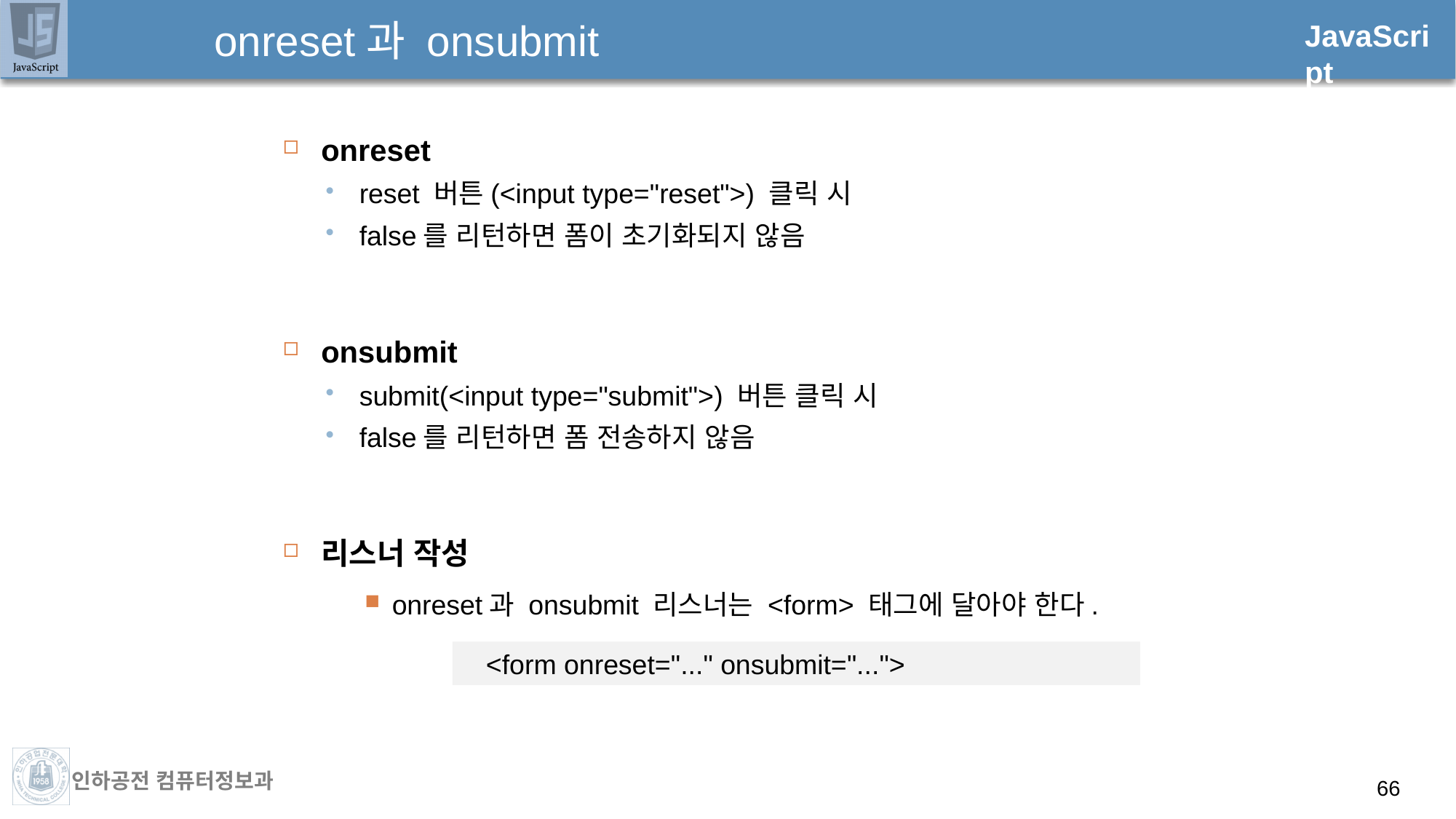

# onreset과 onsubmit
onreset
reset 버튼(<input type="reset">) 클릭 시
false를 리턴하면 폼이 초기화되지 않음

onsubmit
submit(<input type="submit">) 버튼 클릭 시
false를 리턴하면 폼 전송하지 않음

리스너 작성
onreset과 onsubmit 리스너는 <form> 태그에 달아야 한다.

<form onreset="..." onsubmit="...">